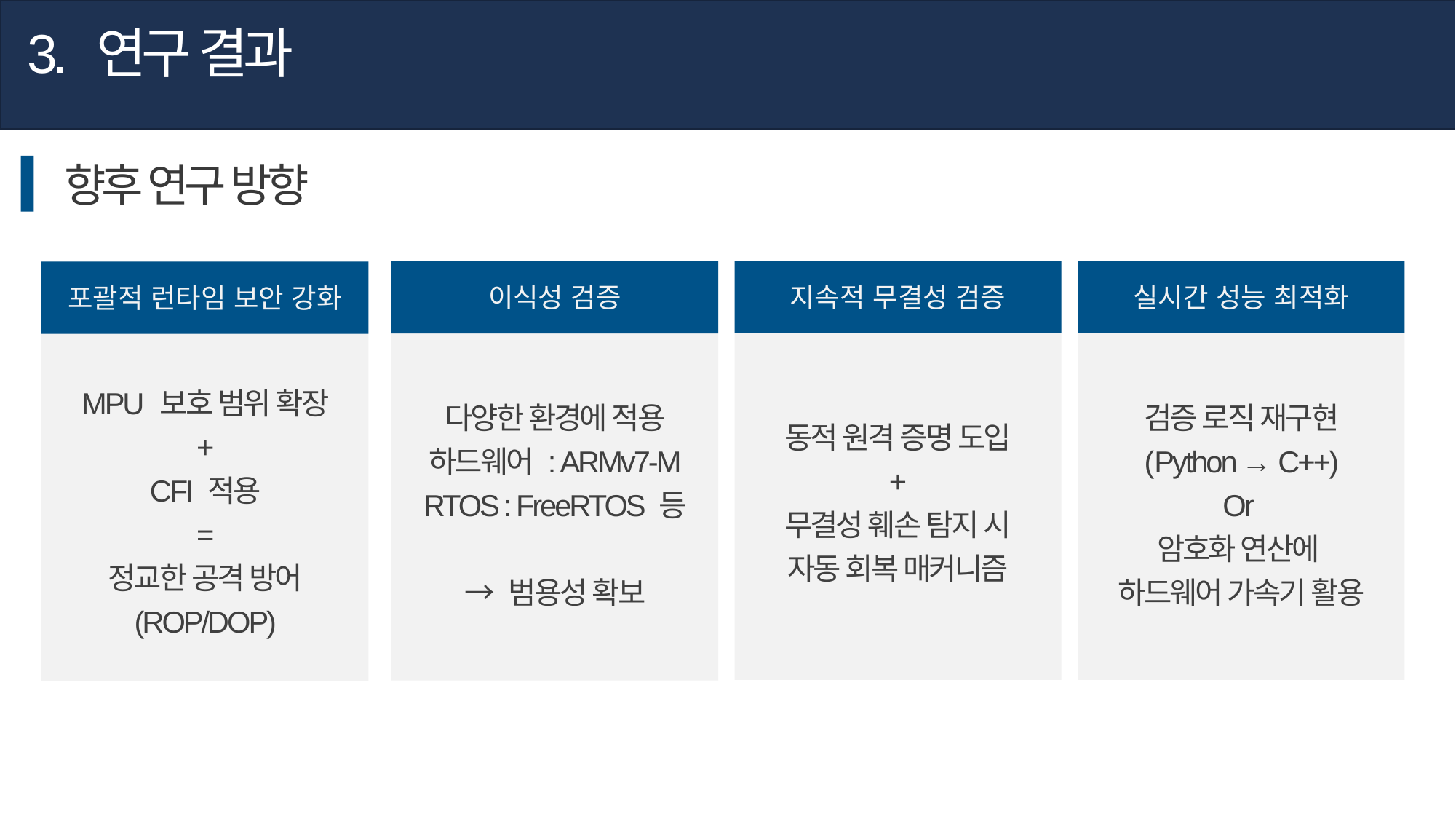

3. 연구 결과
향후 연구 방향

지속적 무결성 검증
실시간 성능 최적화
이식성 검증
포괄적 런타임 보안 강화

검증 로직 재구현
(Python → C++)
Or
암호화 연산에
하드웨어 가속기 활용

다양한 환경에 적용
하드웨어 : ARMv7-M
RTOS : FreeRTOS 등

→ 범용성 확보

동적 원격 증명 도입
+
무결성 훼손 탐지 시
자동 회복 매커니즘

MPU 보호 범위 확장
+
CFI 적용
=
정교한 공격 방어
(ROP/DOP)